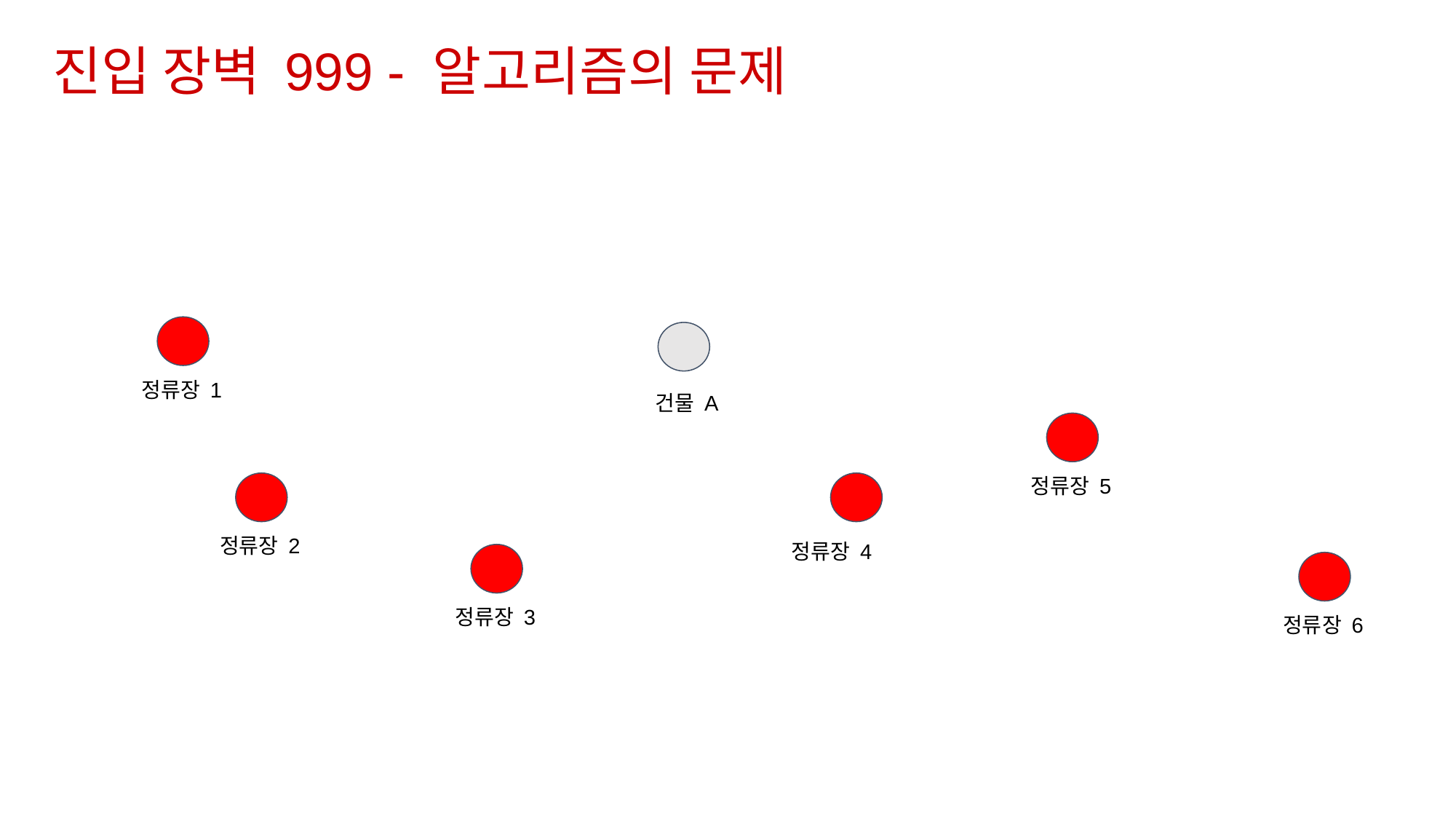

# 진입 장벽 999 - 알고리즘의 문제

정류장 1
건물 A

정류장 5

정류장 2
정류장 4

정류장 3
정류장 6